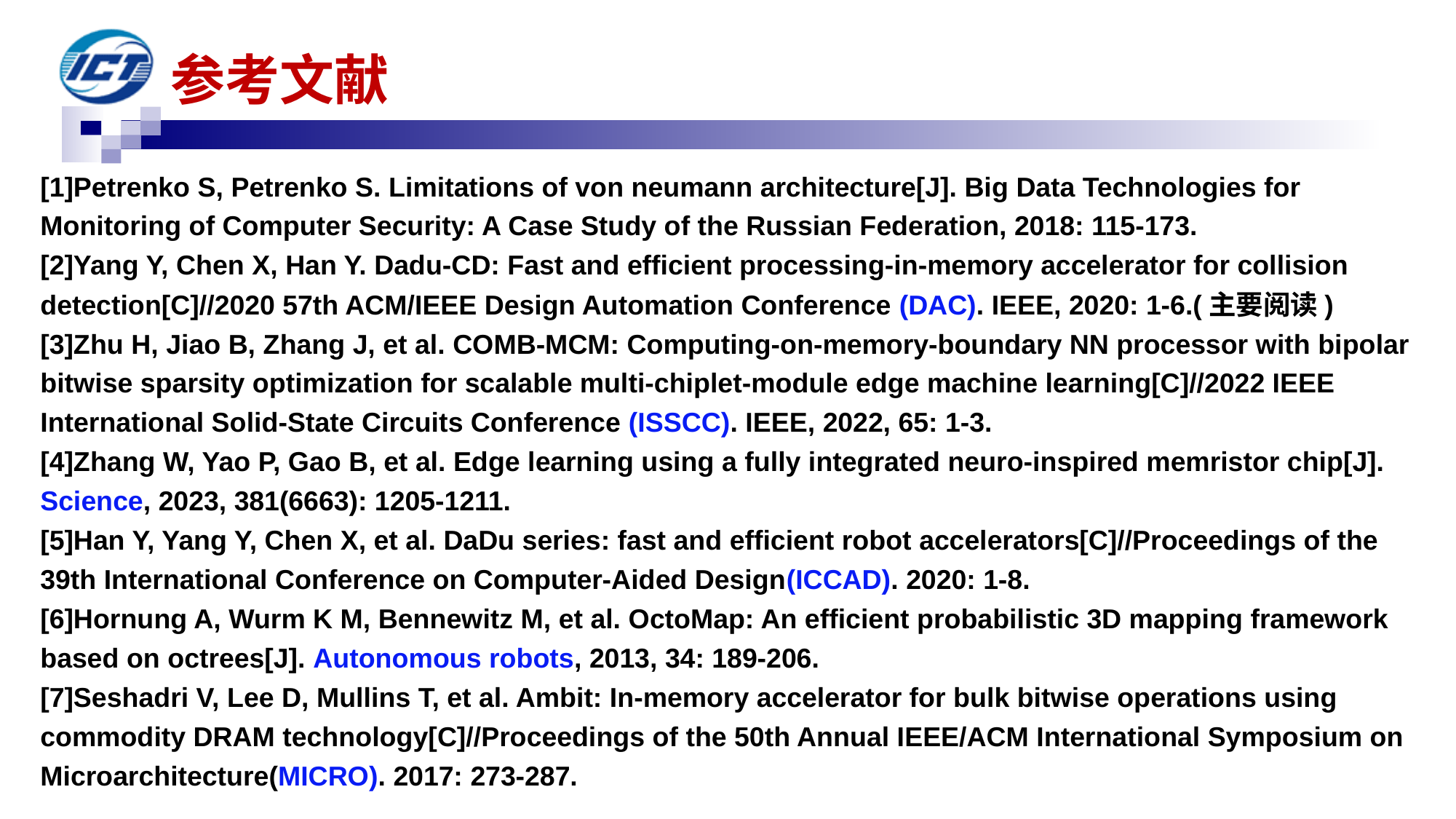

参考文献
[1]Petrenko S, Petrenko S. Limitations of von neumann architecture[J]. Big Data Technologies for Monitoring of Computer Security: A Case Study of the Russian Federation, 2018: 115-173.
[2]Yang Y, Chen X, Han Y. Dadu-CD: Fast and efficient processing-in-memory accelerator for collision detection[C]//2020 57th ACM/IEEE Design Automation Conference (DAC). IEEE, 2020: 1-6.(主要阅读)
[3]Zhu H, Jiao B, Zhang J, et al. COMB-MCM: Computing-on-memory-boundary NN processor with bipolar bitwise sparsity optimization for scalable multi-chiplet-module edge machine learning[C]//2022 IEEE International Solid-State Circuits Conference (ISSCC). IEEE, 2022, 65: 1-3.
[4]Zhang W, Yao P, Gao B, et al. Edge learning using a fully integrated neuro-inspired memristor chip[J]. Science, 2023, 381(6663): 1205-1211.
[5]Han Y, Yang Y, Chen X, et al. DaDu series: fast and efficient robot accelerators[C]//Proceedings of the 39th International Conference on Computer-Aided Design(ICCAD). 2020: 1-8.
[6]Hornung A, Wurm K M, Bennewitz M, et al. OctoMap: An efficient probabilistic 3D mapping framework based on octrees[J]. Autonomous robots, 2013, 34: 189-206.
[7]Seshadri V, Lee D, Mullins T, et al. Ambit: In-memory accelerator for bulk bitwise operations using commodity DRAM technology[C]//Proceedings of the 50th Annual IEEE/ACM International Symposium on Microarchitecture(MICRO). 2017: 273-287.
2